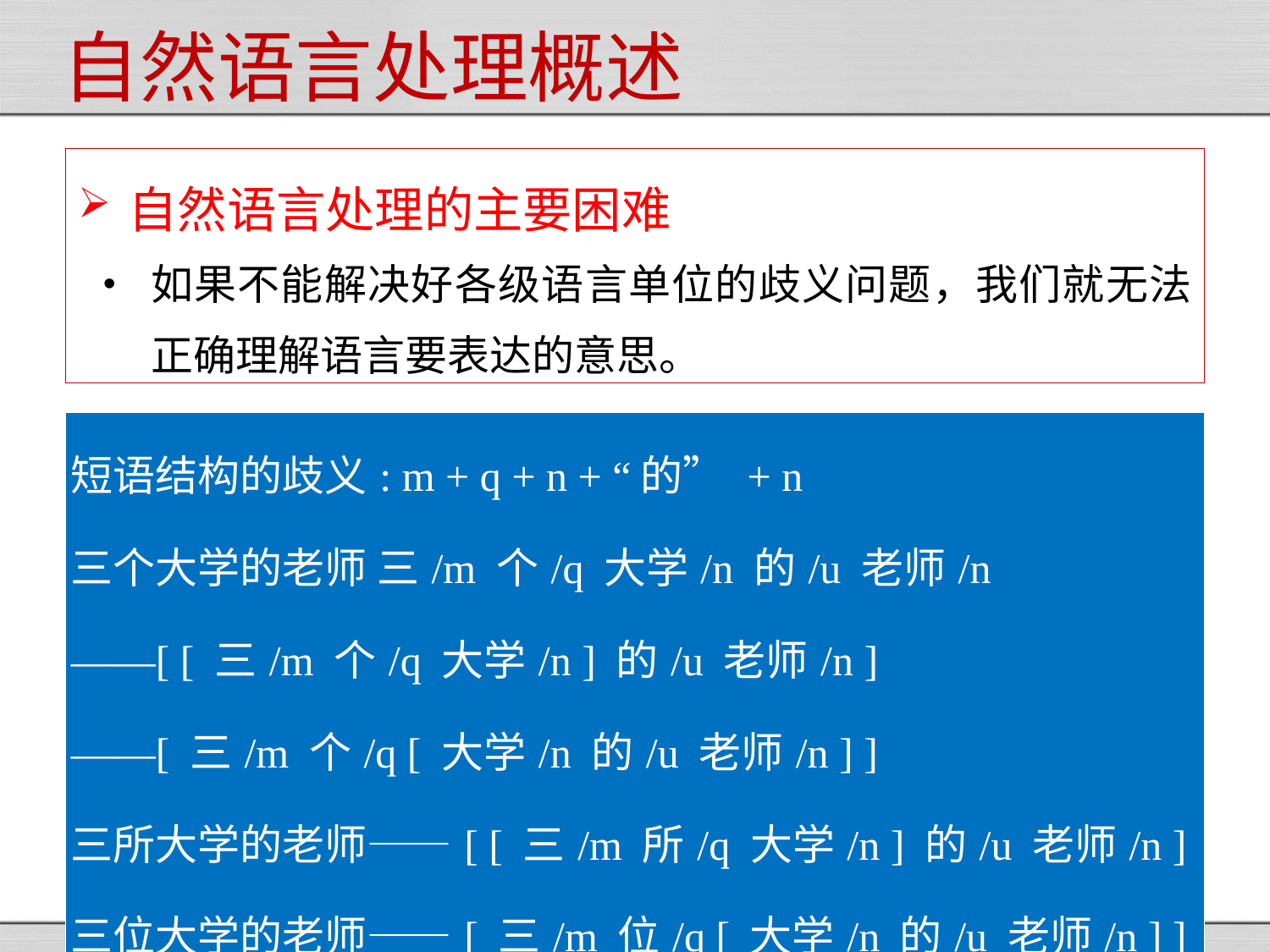

自然语言处理概述
自然语言处理的主要困难
如果不能解决好各级语言单位的歧义问题，我们就无法正确理解语言要表达的意思。
| 短语结构的歧义: m + q + n + “的” + n 三个大学的老师 三/m 个/q 大学/n 的/u 老师/n ——[ [ 三/m 个/q 大学/n ] 的/u 老师/n ] ——[ 三/m 个/q [ 大学/n 的/u 老师/n ] ] 三所大学的老师——[ [ 三/m 所/q 大学/n ] 的/u 老师/n ] 三位大学的老师——[ 三/m 位/q [ 大学/n 的/u 老师/n ] ] |
| --- |